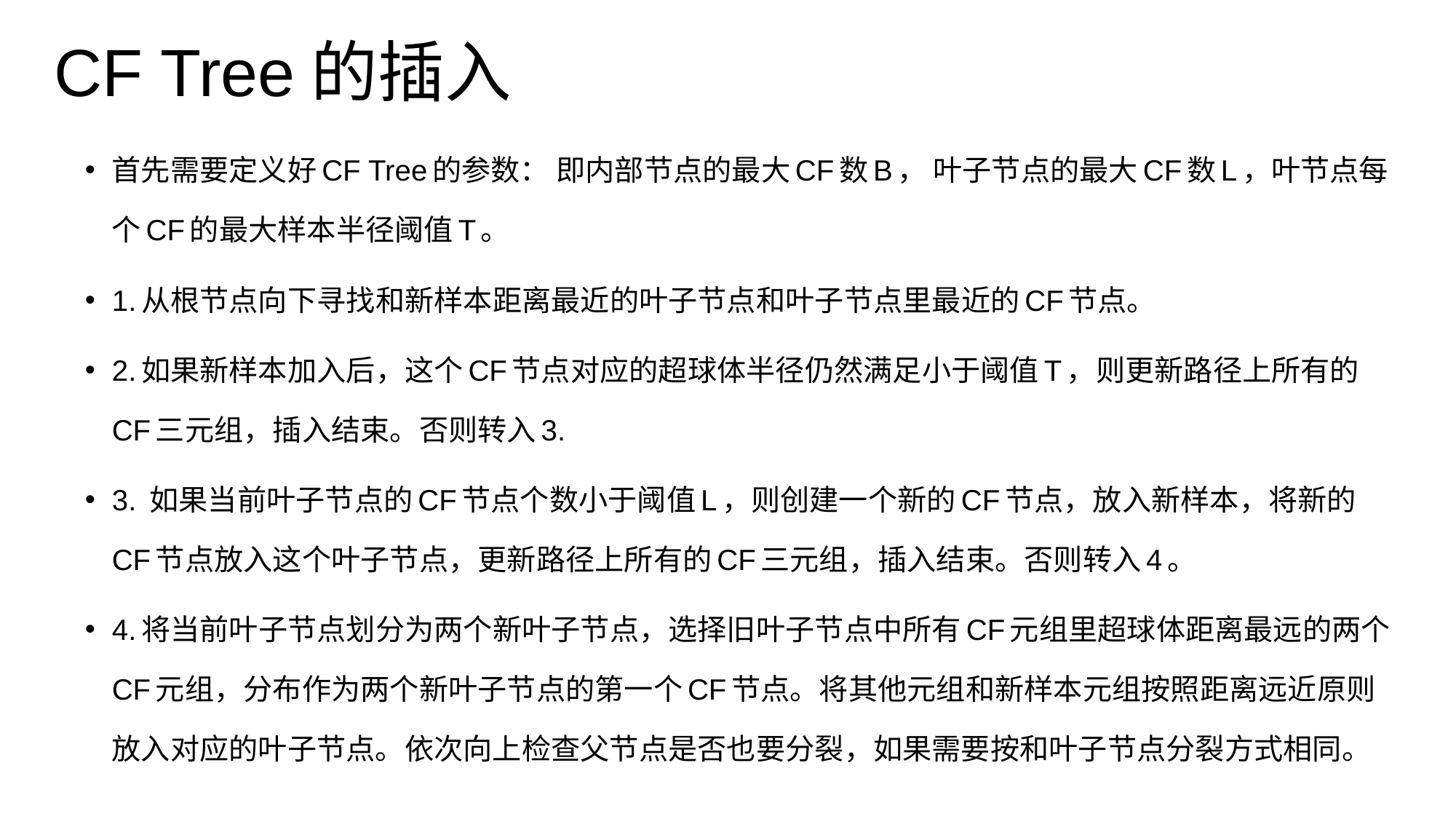

# CF Tree的插入
首先需要定义好CF Tree的参数： 即内部节点的最大CF数B， 叶子节点的最大CF数L，叶节点每个CF的最大样本半径阈值T。
1.从根节点向下寻找和新样本距离最近的叶子节点和叶子节点里最近的CF节点。
2.如果新样本加入后，这个CF节点对应的超球体半径仍然满足小于阈值T，则更新路径上所有的CF三元组，插入结束。否则转入3.
3. 如果当前叶子节点的CF节点个数小于阈值L，则创建一个新的CF节点，放入新样本，将新的CF节点放入这个叶子节点，更新路径上所有的CF三元组，插入结束。否则转入4。
4.将当前叶子节点划分为两个新叶子节点，选择旧叶子节点中所有CF元组里超球体距离最远的两个CF元组，分布作为两个新叶子节点的第一个CF节点。将其他元组和新样本元组按照距离远近原则放入对应的叶子节点。依次向上检查父节点是否也要分裂，如果需要按和叶子节点分裂方式相同。